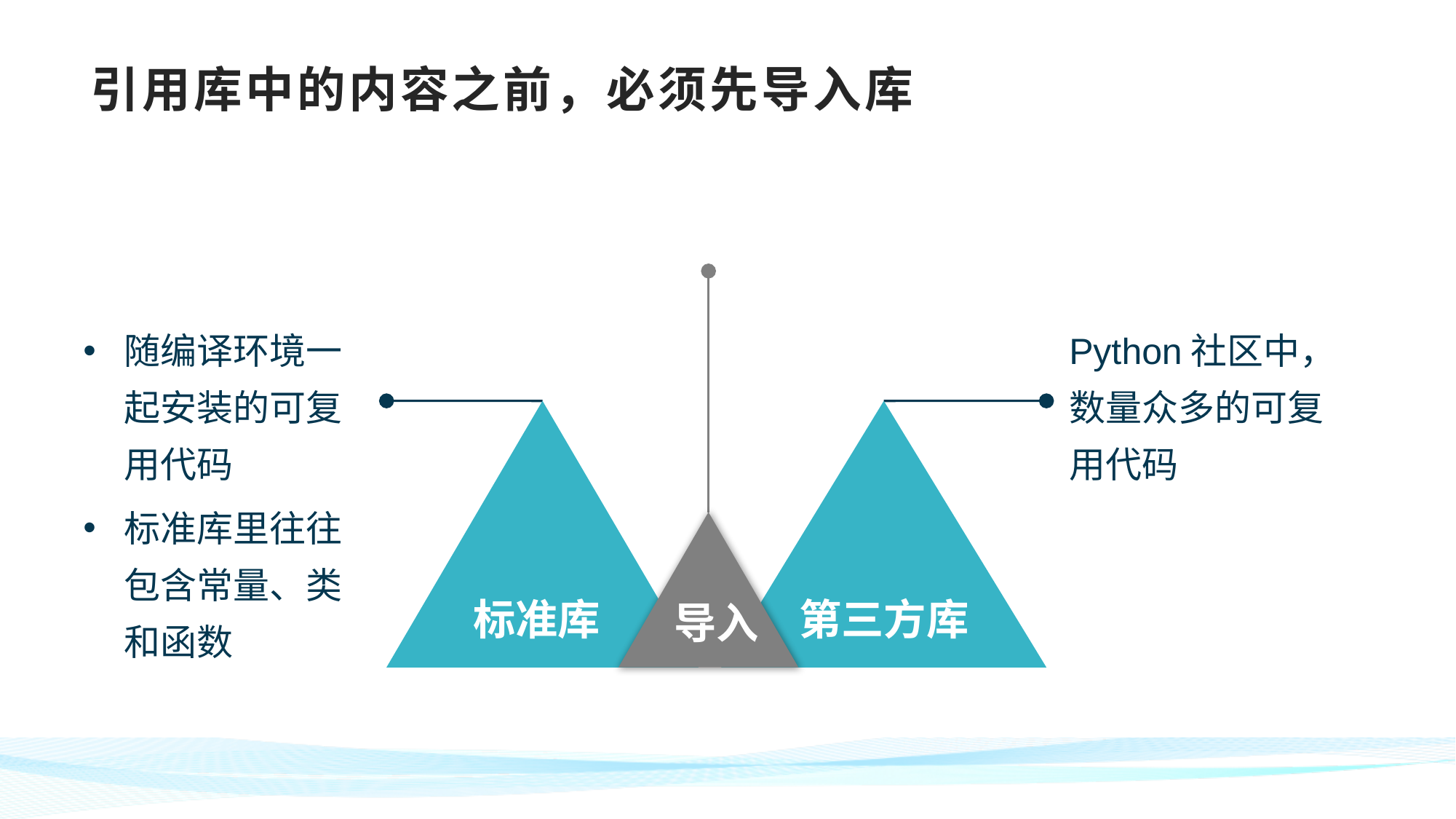

# 引用库中的内容之前，必须先导入库
随编译环境一起安装的可复用代码
标准库里往往包含常量、类和函数
Python社区中，数量众多的可复用代码

标准库

第三方库

导入